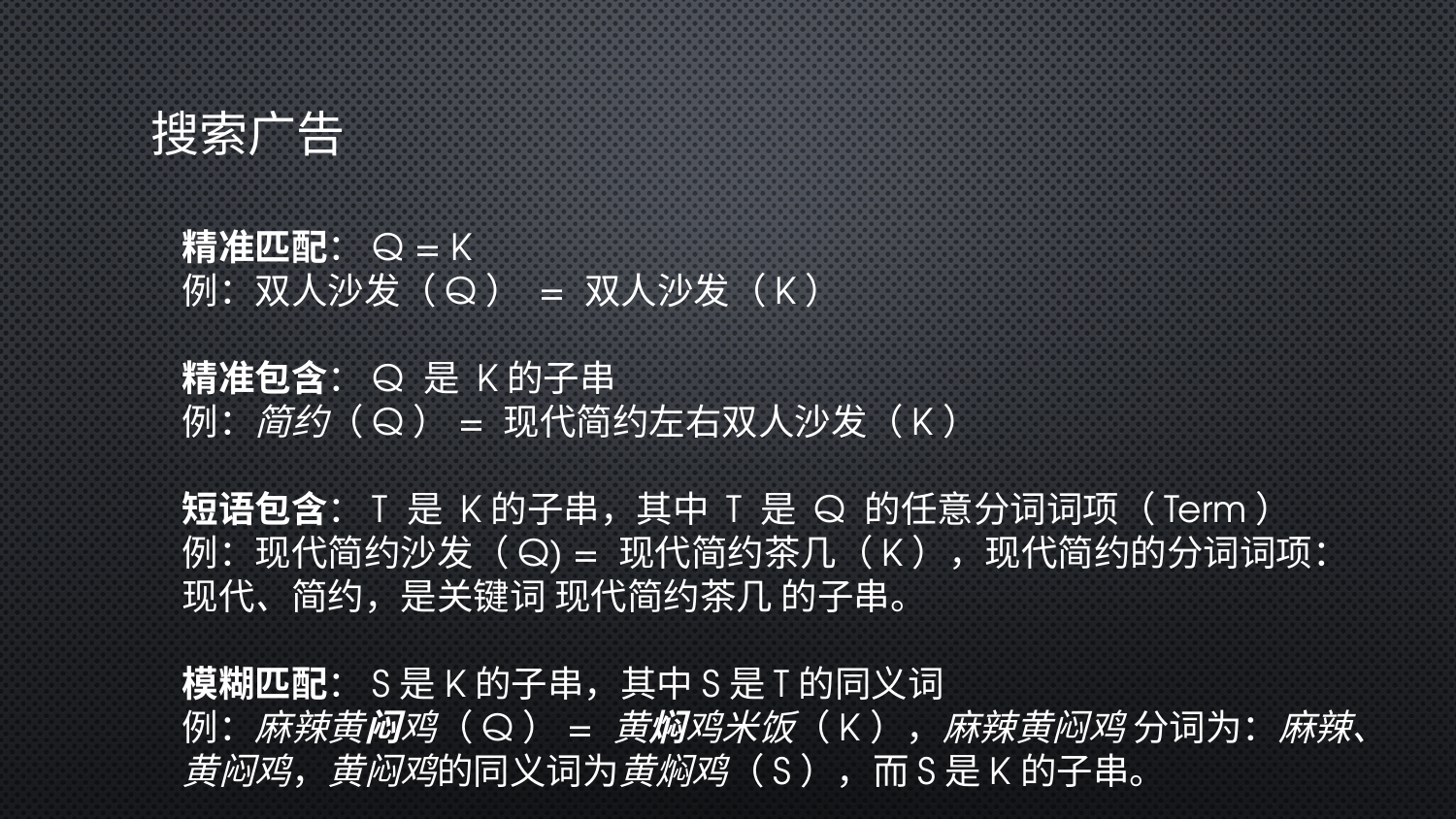

# 搜索广告
精准匹配：Q = K
例：双人沙发（Q） = 双人沙发（K）

精准包含：Q 是 K的子串
例：简约（Q）= 现代简约左右双人沙发（K）

短语包含：T 是 K的子串，其中 T 是 Q 的任意分词词项（Term）
例：现代简约沙发（Q) = 现代简约茶几（K），现代简约的分词词项：现代、简约，是关键词 现代简约茶几 的子串。

模糊匹配：S是K的子串，其中S是T的同义词
例：麻辣黄闷鸡（Q）= 黄焖鸡米饭（K），麻辣黄闷鸡 分词为：麻辣、黄闷鸡，黄闷鸡的同义词为黄焖鸡（S），而S是K的子串。